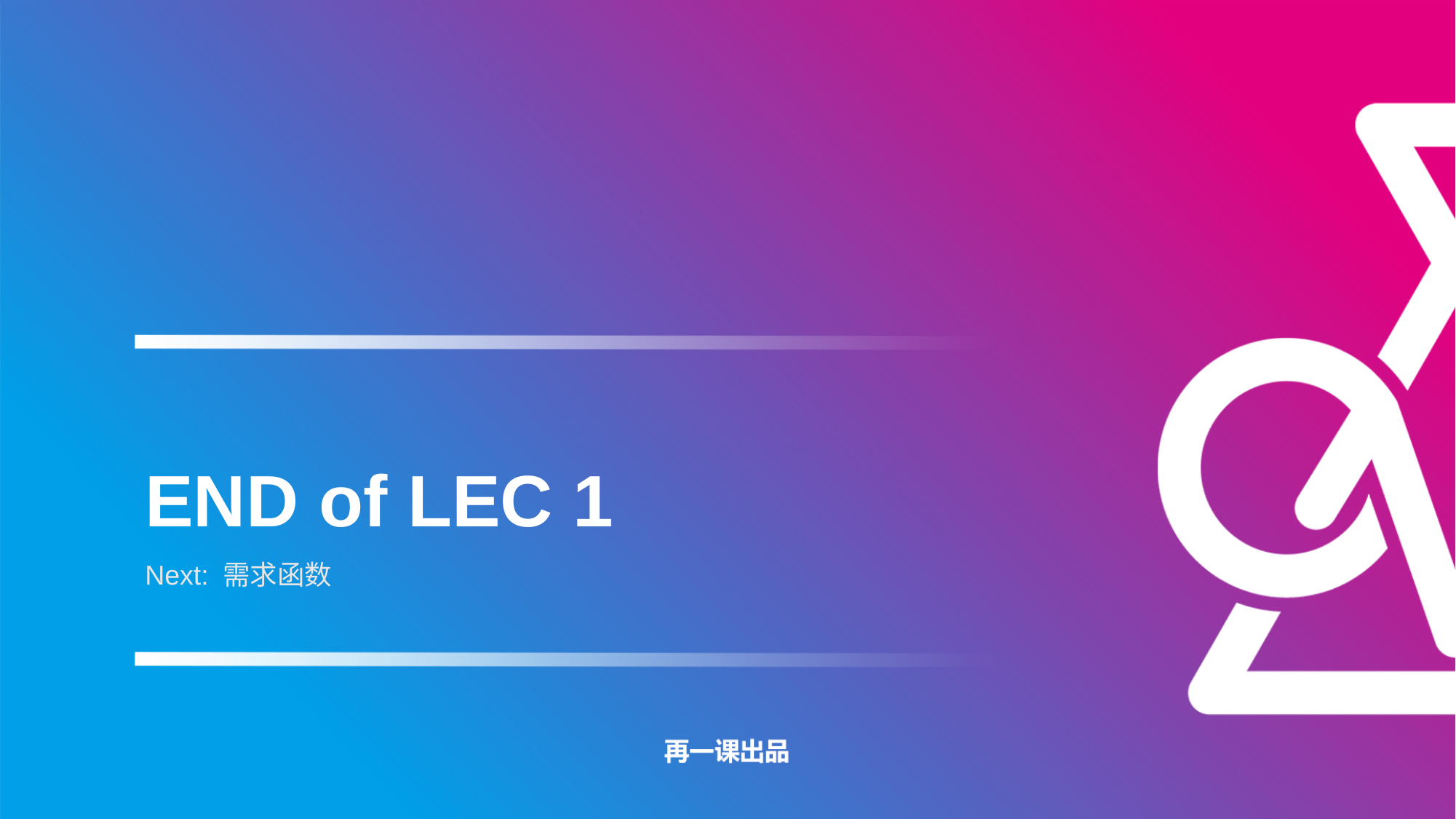

# END of LEC 1
Next: 需求函数